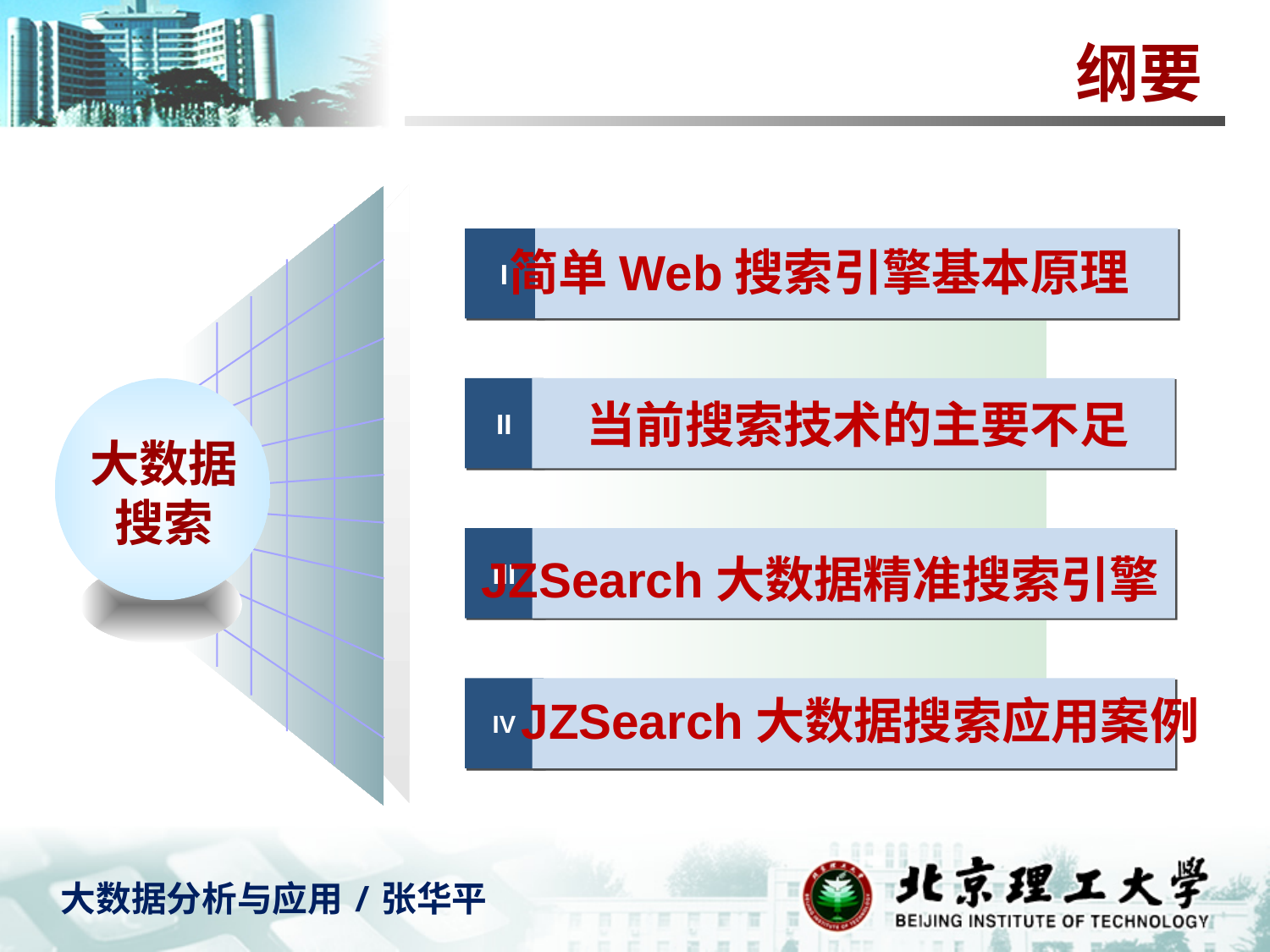

纲要

I

简单Web搜索引擎基本原理
II

 当前搜索技术的主要不足
大数据
搜索
III

JZSearch大数据精准搜索引擎
IV

JZSearch大数据搜索应用案例